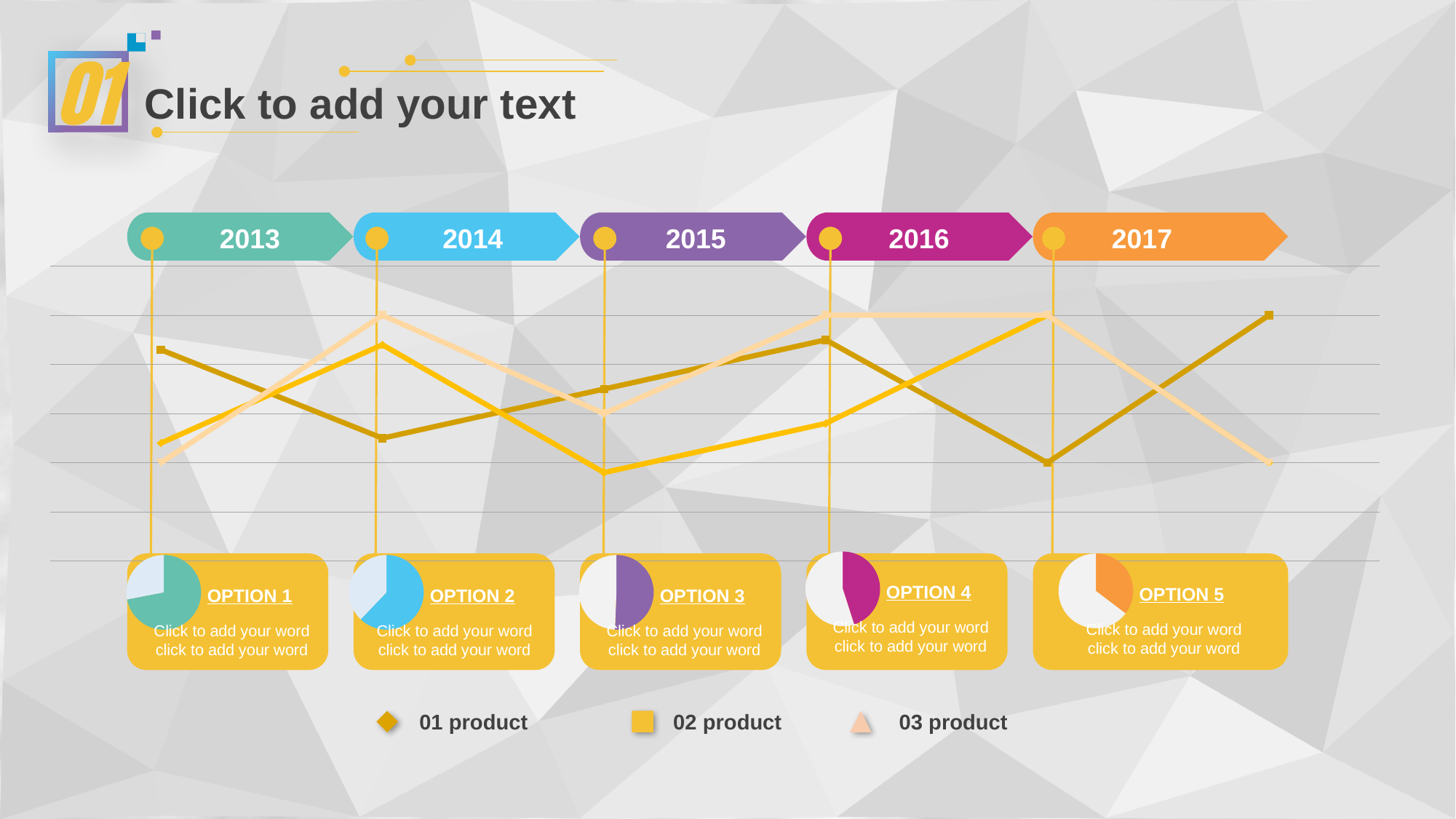

01

Click to add your text

2013
2014
2015
2016
2017

### Chart

| Category | 系列 1 | 系列 2 | 系列 3 |
|---|---|---|---|
| 1 | 4.3 | 2.4 | 2.0 |
| 2 | 2.5 | 4.4 | 5.0 |
| 3 | 3.5 | 1.8 | 3.0 |
| 4 | 4.5 | 2.8 | 5.0 |
| 5 | 2.0 | 5.0 | 5.0 |
| 6 | 5.0 | 2.0 | 2.0 |

### Chart

| Category | 销售额 |
|---|---|
| 第一季度 | 8.2 |
| 第二季度 | 10.0 |

### Chart

| Category | 销售额 |
|---|---|
| 第一季度 | 8.2 |
| 第二季度 | 15.0 |

### Chart

| Category | 销售额 |
|---|---|
| 第一季度 | 8.2 |
| 第二季度 | 3.2 |

### Chart

| Category | 销售额 |
|---|---|
| 第一季度 | 8.2 |
| 第二季度 | 5.0 |

### Chart

| Category | 销售额 |
|---|---|
| 第一季度 | 8.2 |
| 第二季度 | 8.0 |
OPTION 4
OPTION 5
OPTION 1
OPTION 2
OPTION 3
Click to add your word click to add your word

Click to add your word click to add your word

Click to add your word click to add your word

Click to add your word click to add your word

Click to add your word click to add your word

01 product
02 product
03 product